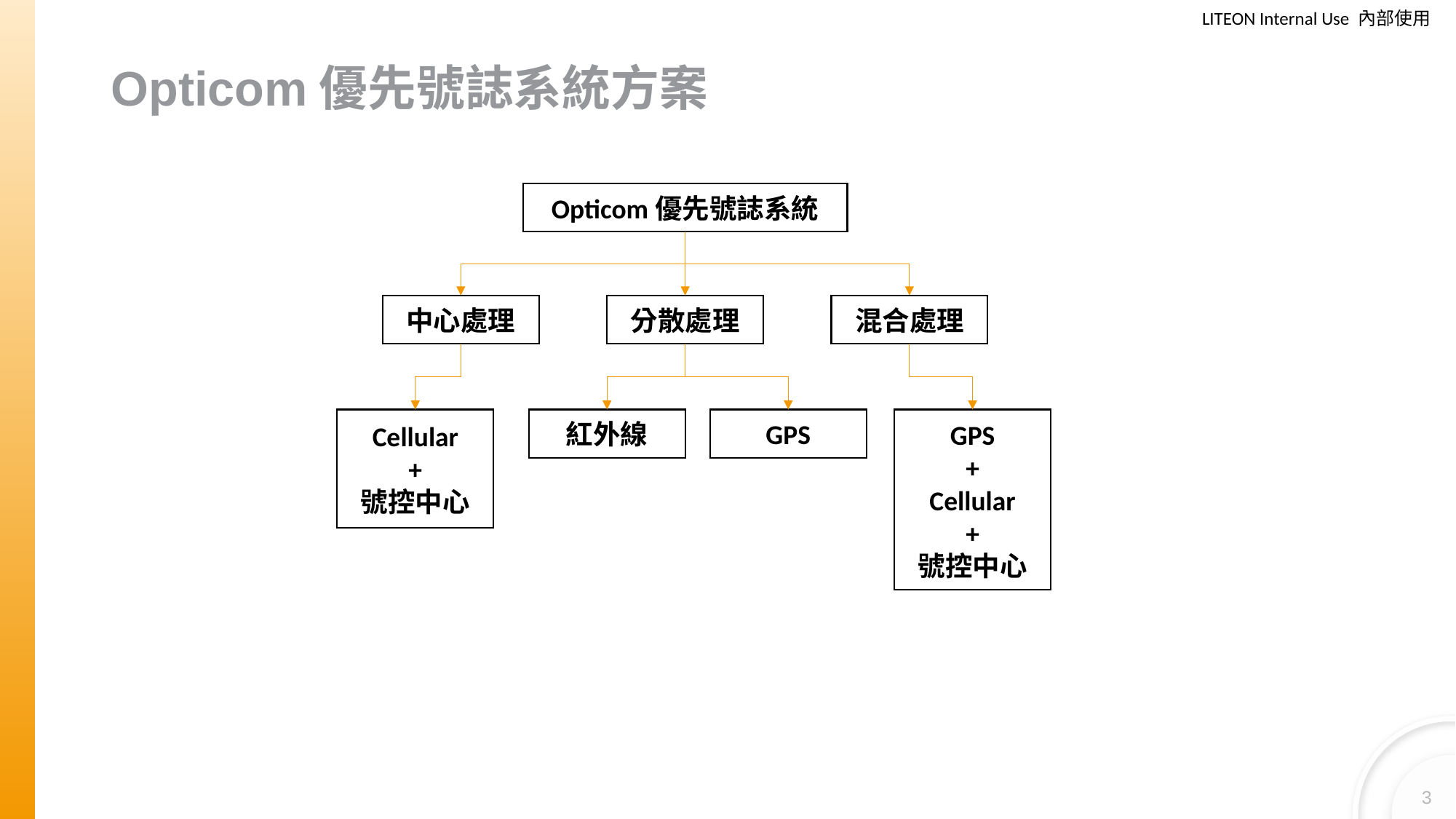

# Opticom優先號誌系統方案
Opticom優先號誌系統
中心處理
分散處理
混合處理
Cellular
+
號控中心
紅外線
GPS
GPS
+
Cellular
+
號控中心
3